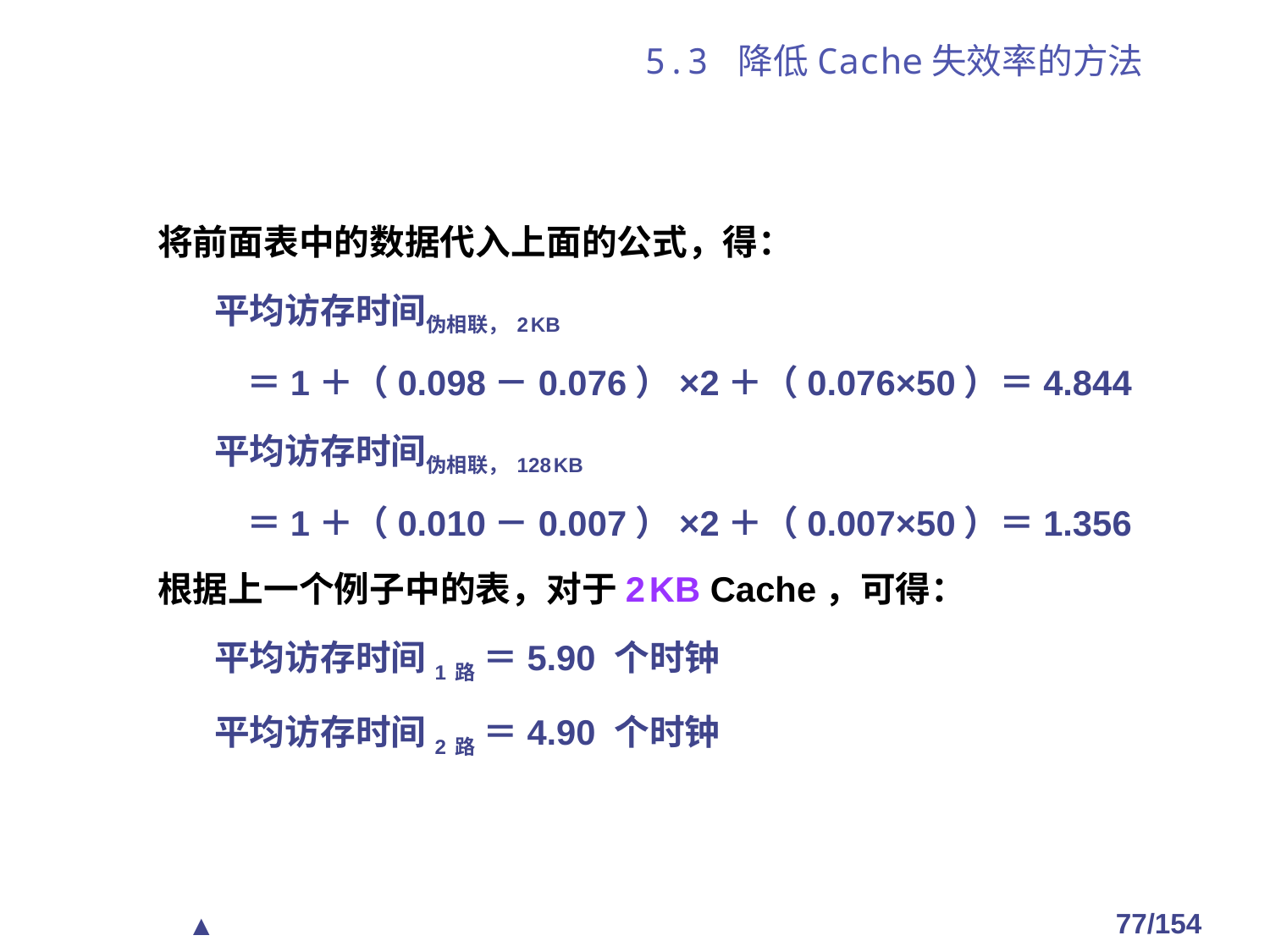

# 5.3 降低Cache失效率的方法
将前面表中的数据代入上面的公式，得：
      平均访存时间伪相联，2 KB
          ＝1＋（0.098－0.076）×2＋（0.076×50）＝4.844
      平均访存时间伪相联，128 KB
          ＝1＋（0.010－0.007）×2＋（0.007×50）＝1.356
根据上一个例子中的表，对于2 KB Cache，可得：
      平均访存时间1路 ＝5.90 个时钟
      平均访存时间2路 ＝4.90 个时钟